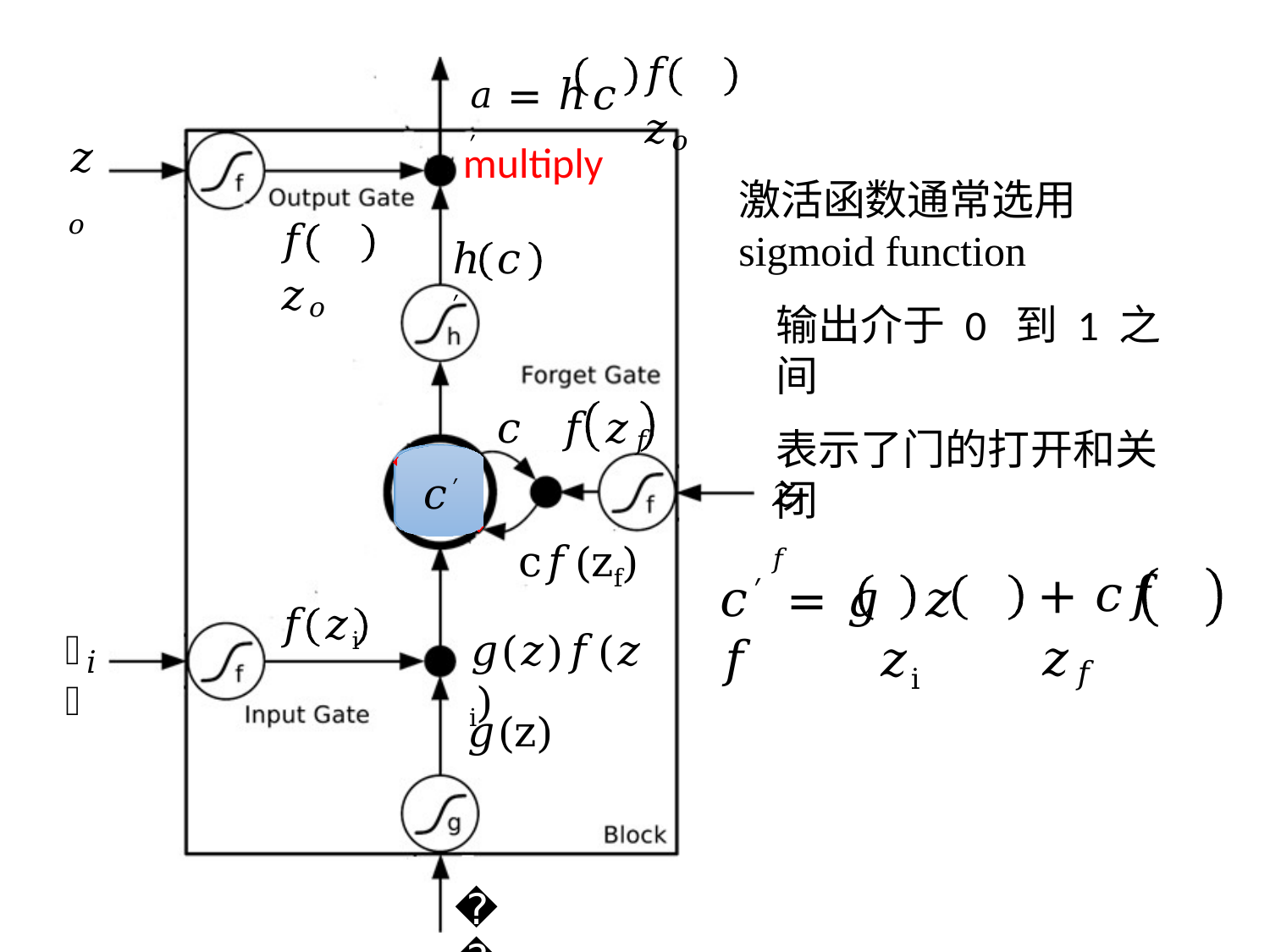

# 𝑎 = ℎ	𝑐′
𝑓	𝑧𝑜

𝑧𝑜
multiply
激活函数通常选用sigmoid function
输出介于 0  到 1 之间
表示了门的打开和关闭
𝑓	𝑧𝑜

ℎ	𝑐′

𝑐	𝑓	𝑧𝑓

𝑐′

𝑧𝑓
𝑐

c𝑓(zf)

𝑐′  = 𝑔	𝑧	𝑓	𝑧i
+ 𝑐𝑓	𝑧𝑓

𝑓	𝑧i

𝑔(𝑧)𝑓(𝑧i)

𝑧
𝑖
𝑔(z)
𝑧